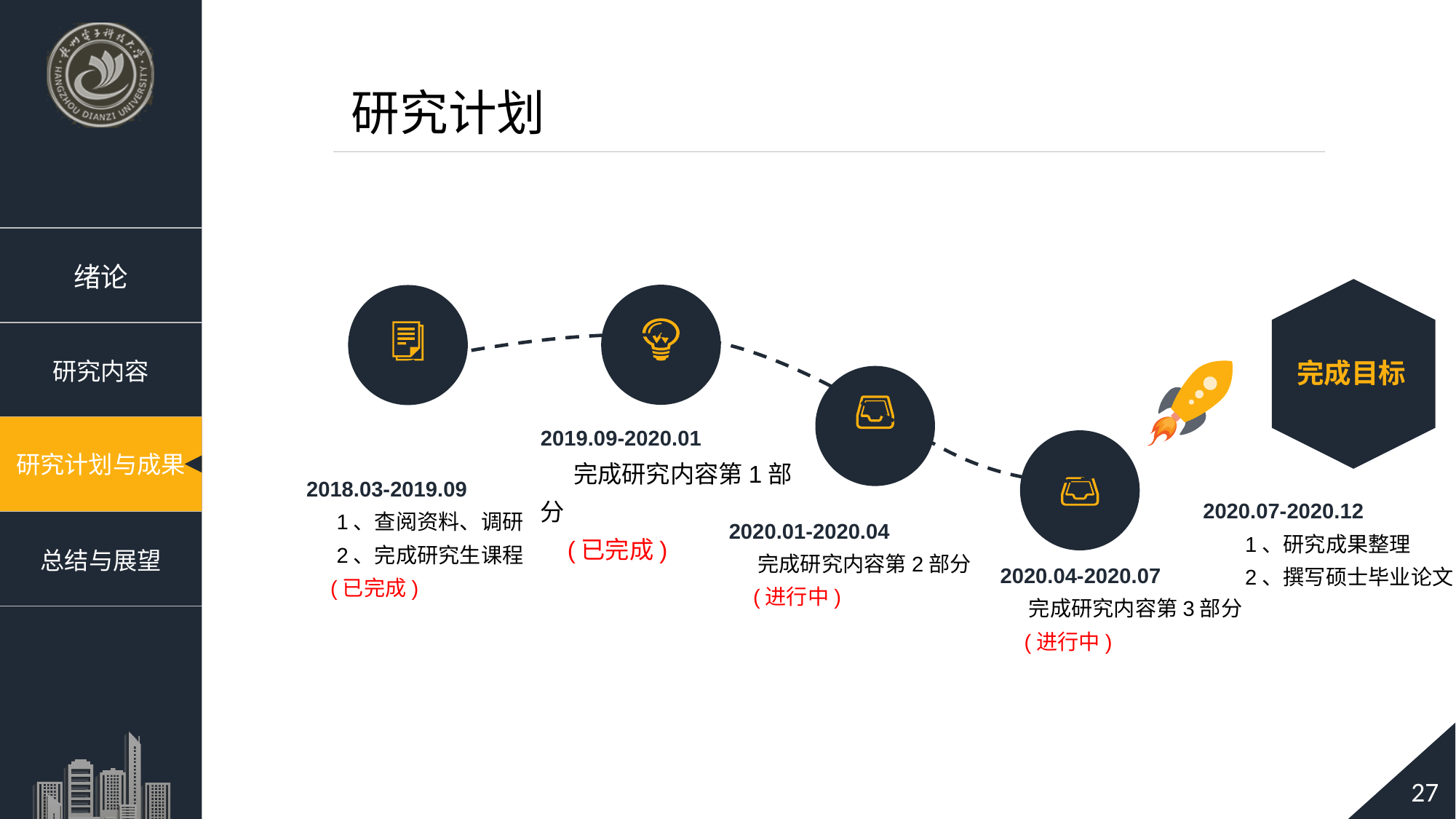

研究计划

完成目标

2019.09-2020.01
     完成研究内容第1部分
    (已完成)

2018.03-2019.09
     1、查阅资料、调研
     2、完成研究生课程
    (已完成)

2020.07-2020.12
       1、研究成果整理
       2、撰写硕士毕业论文
2020.01-2020.04
     完成研究内容第2部分
    (进行中)
2020.04-2020.07
     完成研究内容第3部分
    (进行中)